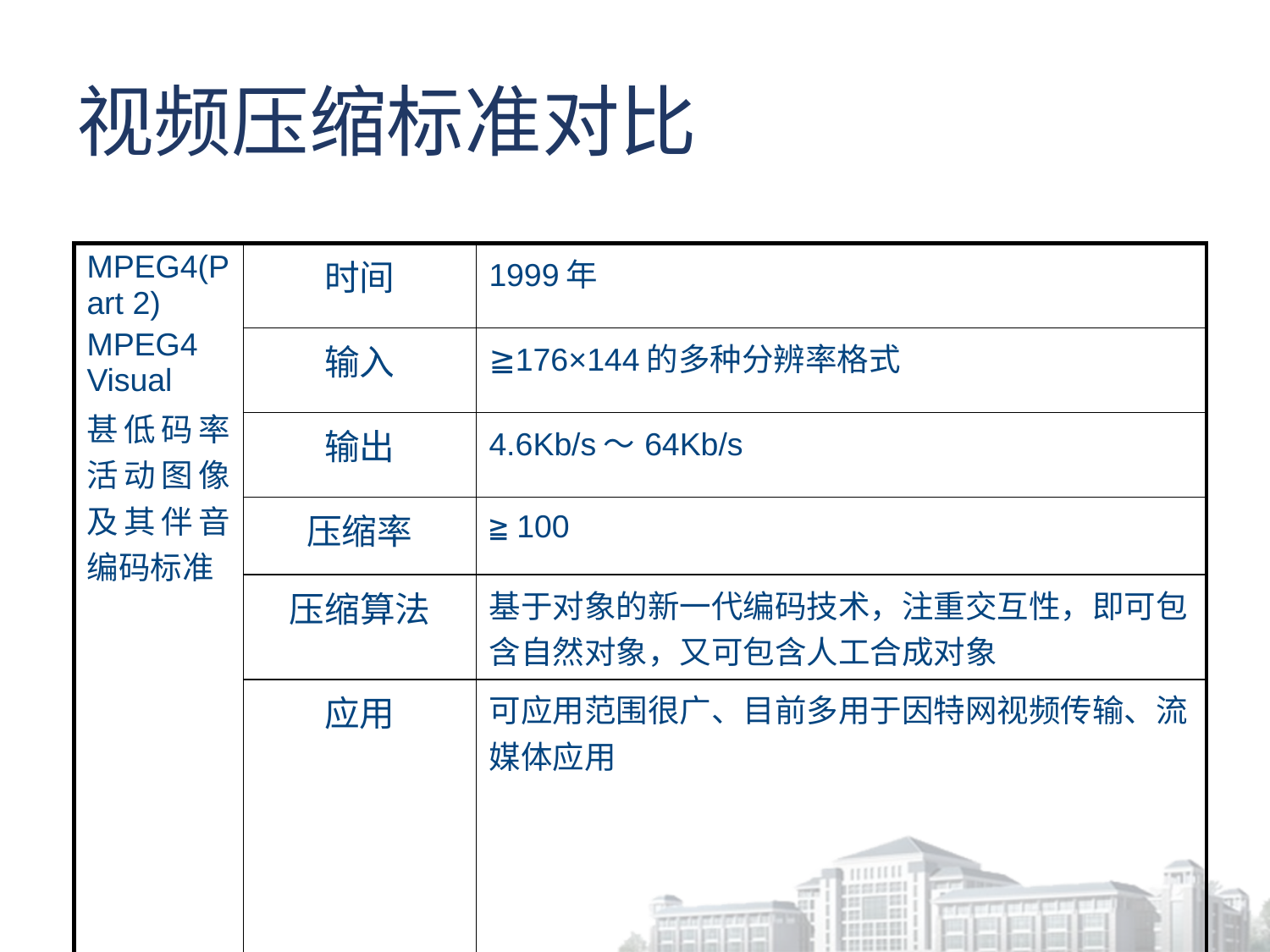

# 视频压缩标准对比
| MPEG4(Part 2) MPEG4 Visual 甚低码率活动图像及其伴音编码标准 | 时间 | 1999年 |
| --- | --- | --- |
|  | 输入 | ≧176×144的多种分辨率格式 |
|  | 输出 | 4.6Kb/s～64Kb/s |
|  | 压缩率 | ≧ 100 |
|  | 压缩算法 | 基于对象的新一代编码技术，注重交互性，即可包含自然对象，又可包含人工合成对象 |
|  | 应用 | 可应用范围很广、目前多用于因特网视频传输、流媒体应用 |